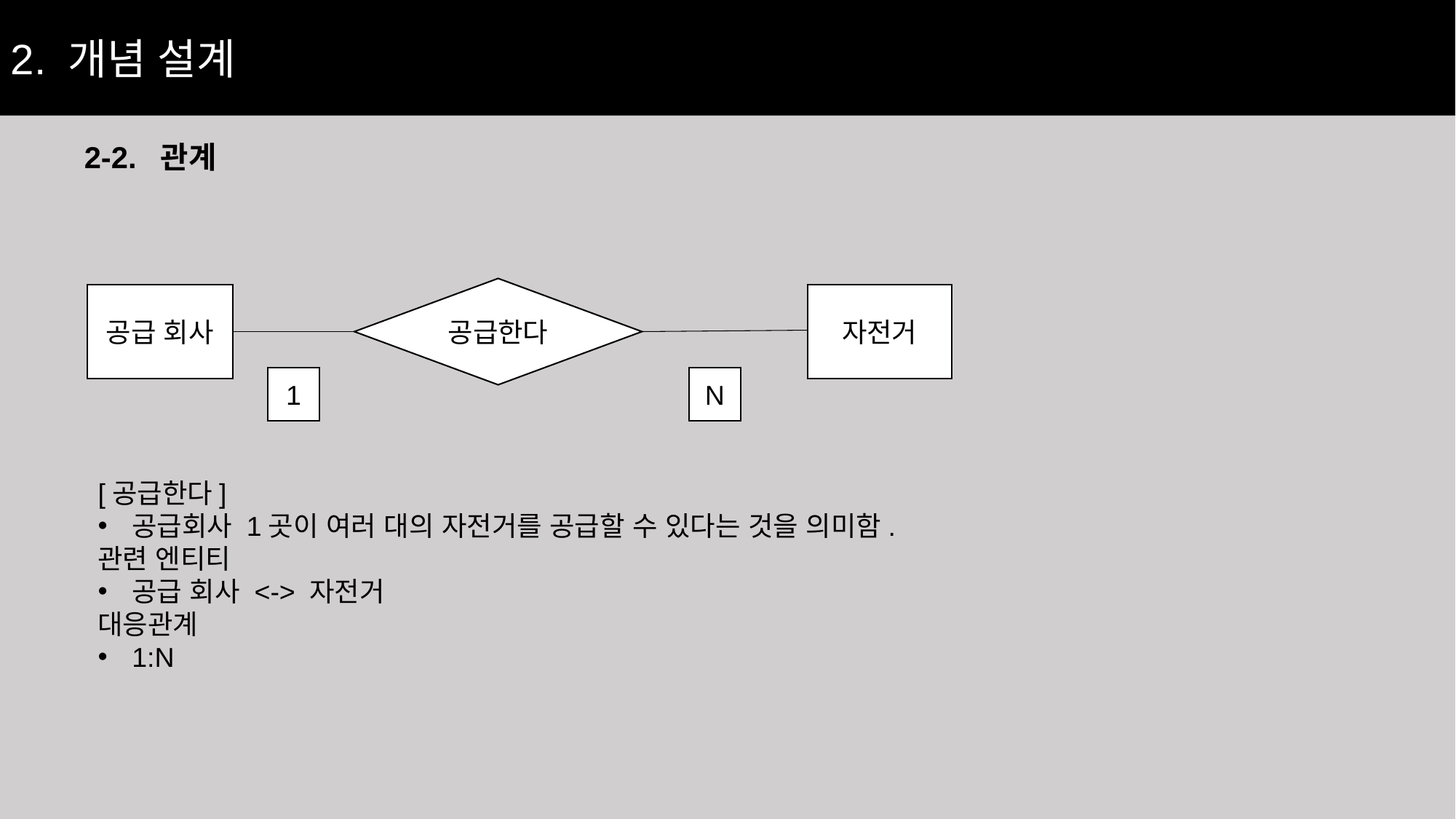

2. 개념 설계
2-2.  관계
공급한다
공급 회사
자전거
1
N
[공급한다]
공급회사 1곳이 여러 대의 자전거를 공급할 수 있다는 것을 의미함.
관련 엔티티
공급 회사 <-> 자전거
대응관계
1:N
24